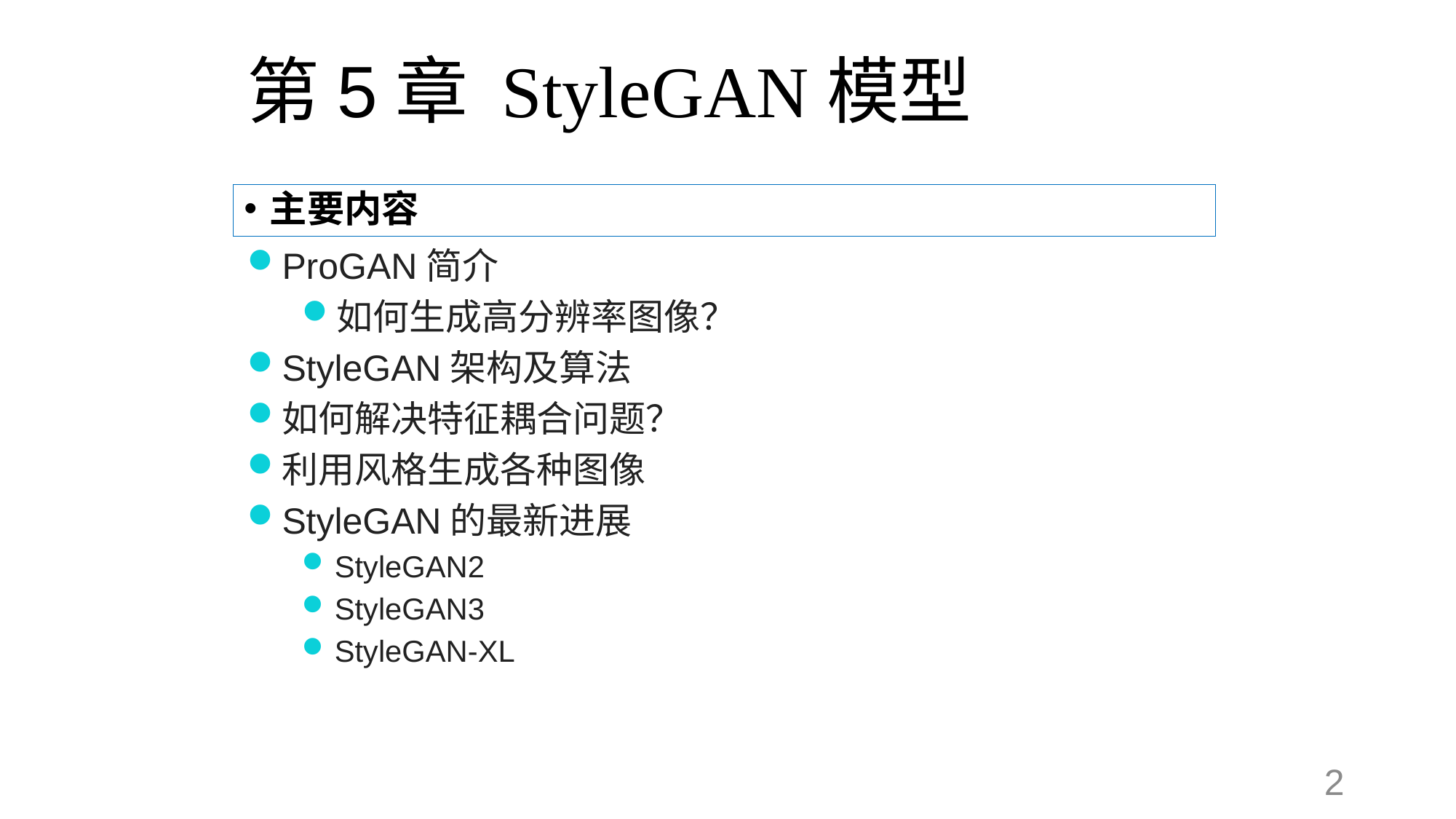

# 第5章 StyleGAN模型
主要内容
ProGAN简介
如何生成高分辨率图像？
StyleGAN架构及算法
如何解决特征耦合问题？
利用风格生成各种图像
StyleGAN的最新进展
StyleGAN2
StyleGAN3
StyleGAN-XL

2